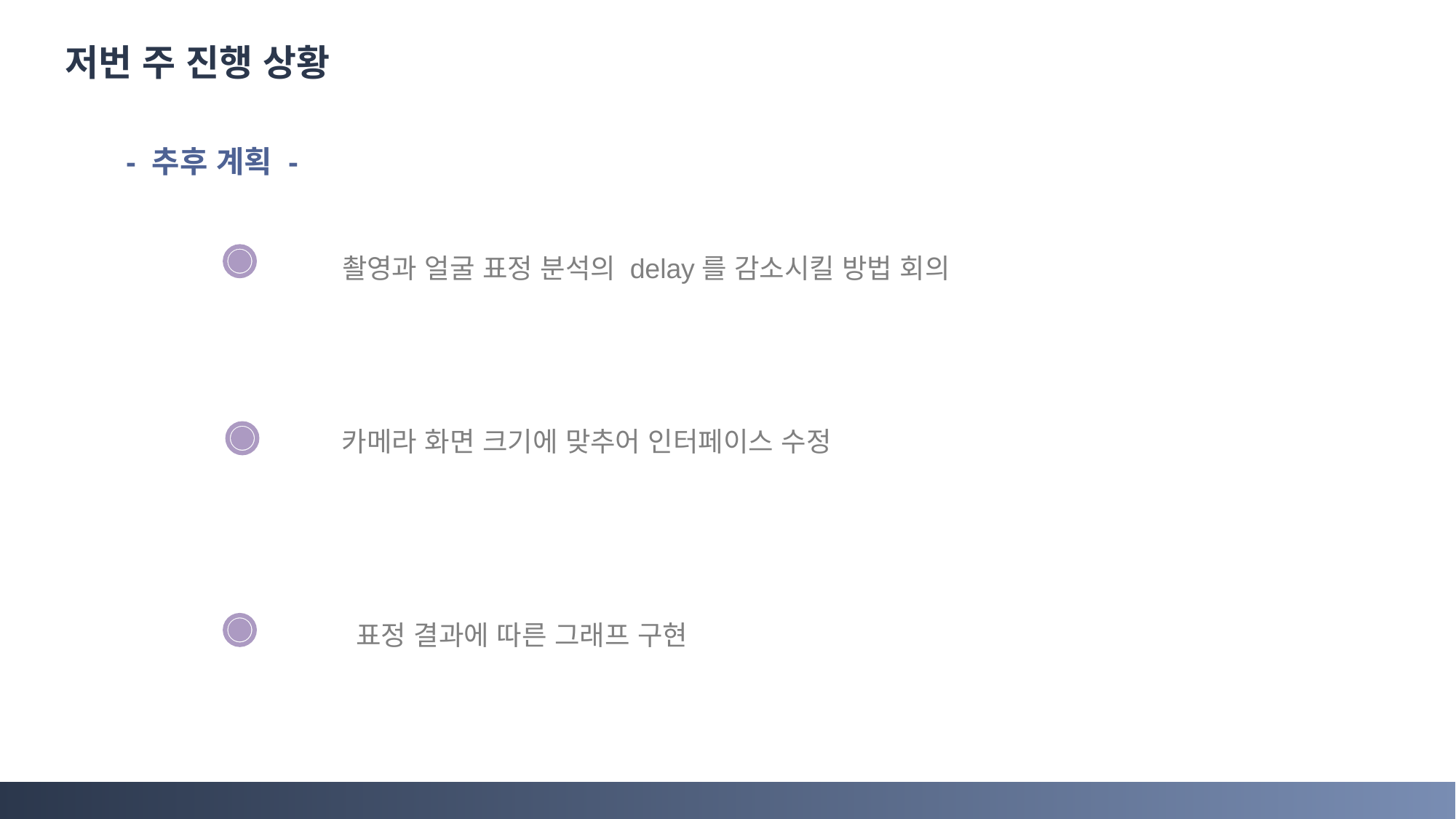

저번 주 진행 상황
- 추후 계획 -
촬영과 얼굴 표정 분석의 delay를 감소시킬 방법 회의

카메라 화면 크기에 맞추어 인터페이스 수정

 표정 결과에 따른 그래프 구현